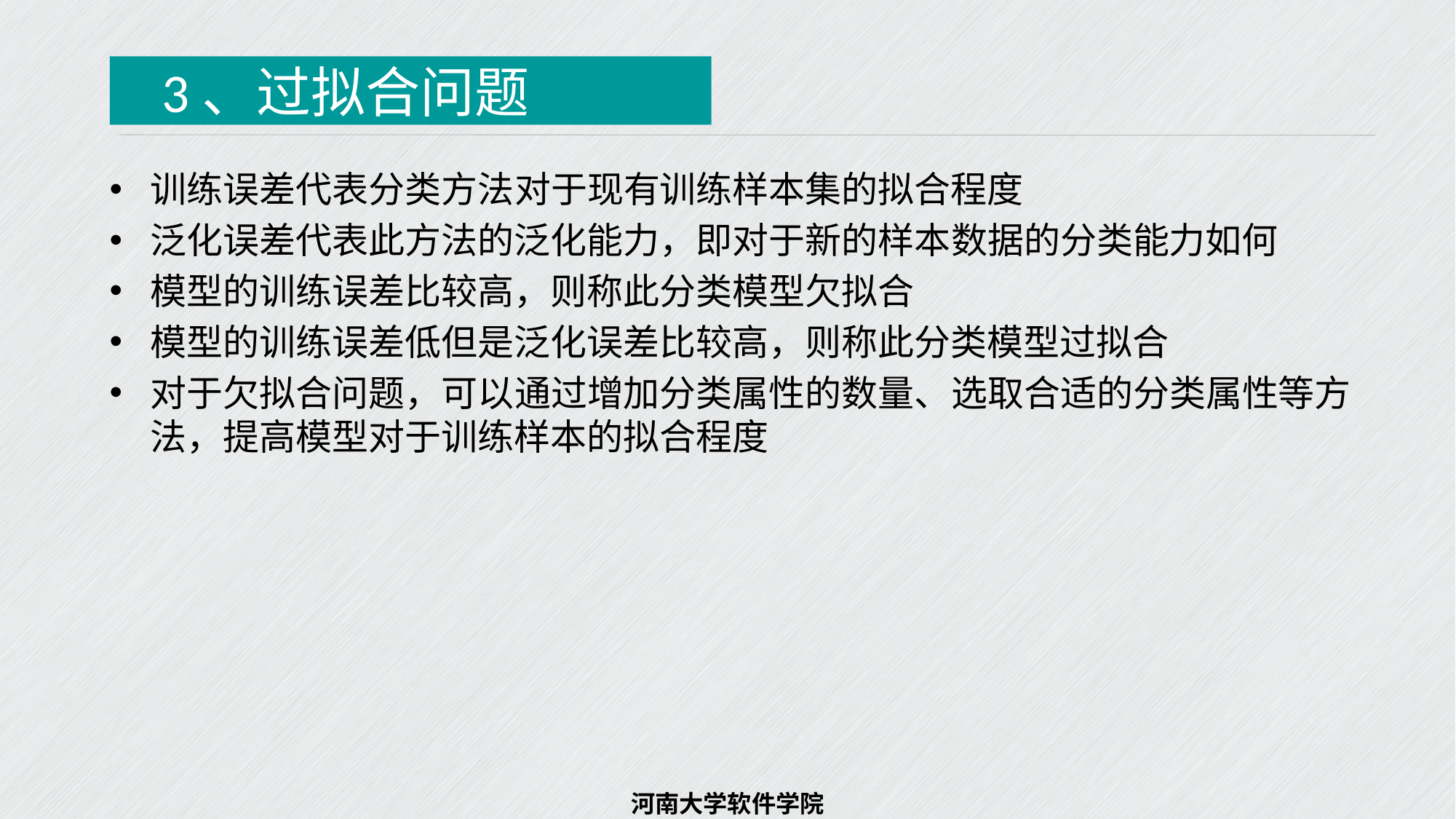

3、过拟合问题
议程

训练误差代表分类方法对于现有训练样本集的拟合程度
泛化误差代表此方法的泛化能力，即对于新的样本数据的分类能力如何
模型的训练误差比较高，则称此分类模型欠拟合
模型的训练误差低但是泛化误差比较高，则称此分类模型过拟合
对于欠拟合问题，可以通过增加分类属性的数量、选取合适的分类属性等方法，提高模型对于训练样本的拟合程度